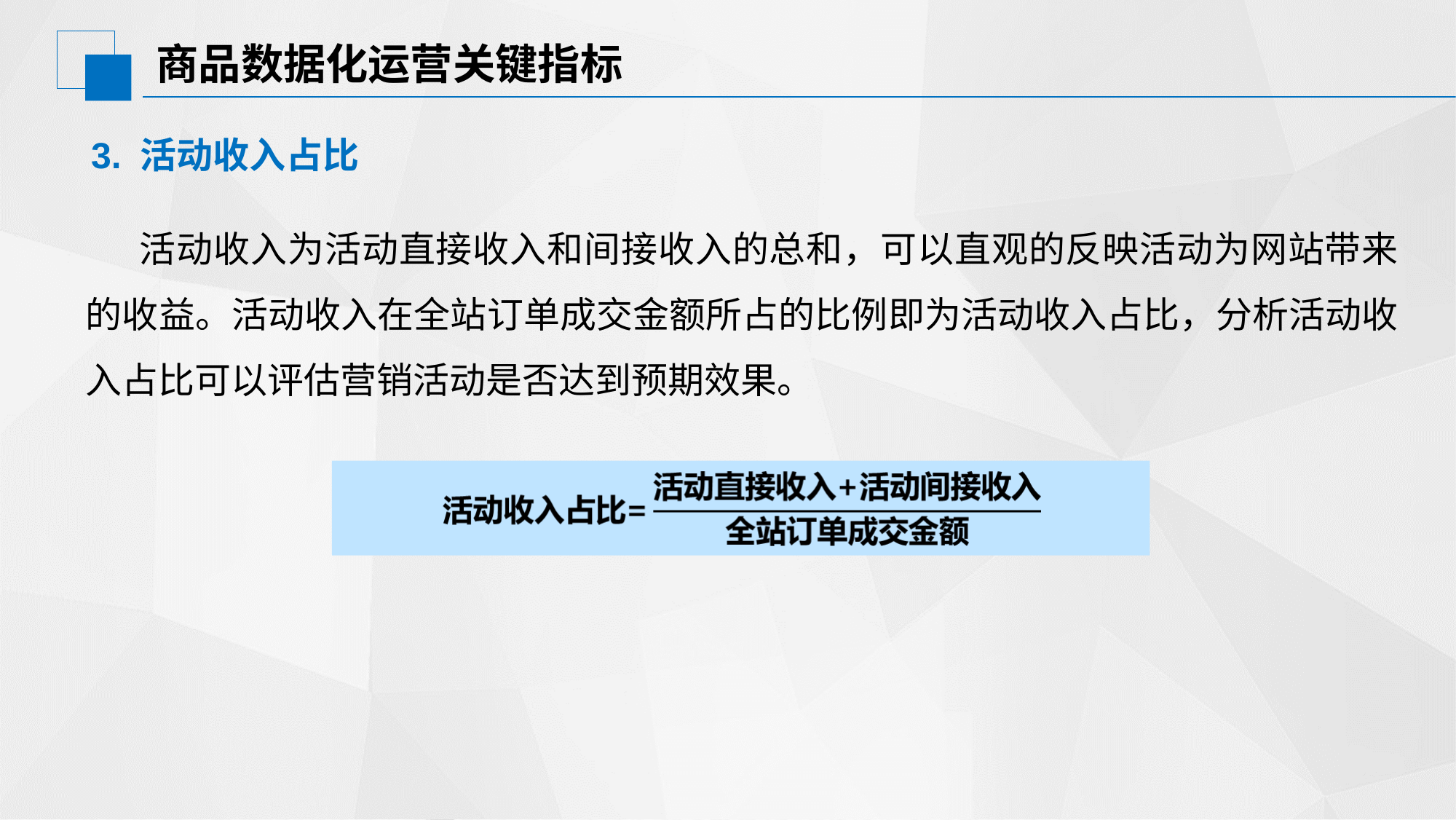

# 商品数据化运营关键指标
3. 活动收入占比
活动收入为活动直接收入和间接收入的总和，可以直观的反映活动为网站带来的收益。活动收入在全站订单成交金额所占的比例即为活动收入占比，分析活动收入占比可以评估营销活动是否达到预期效果。